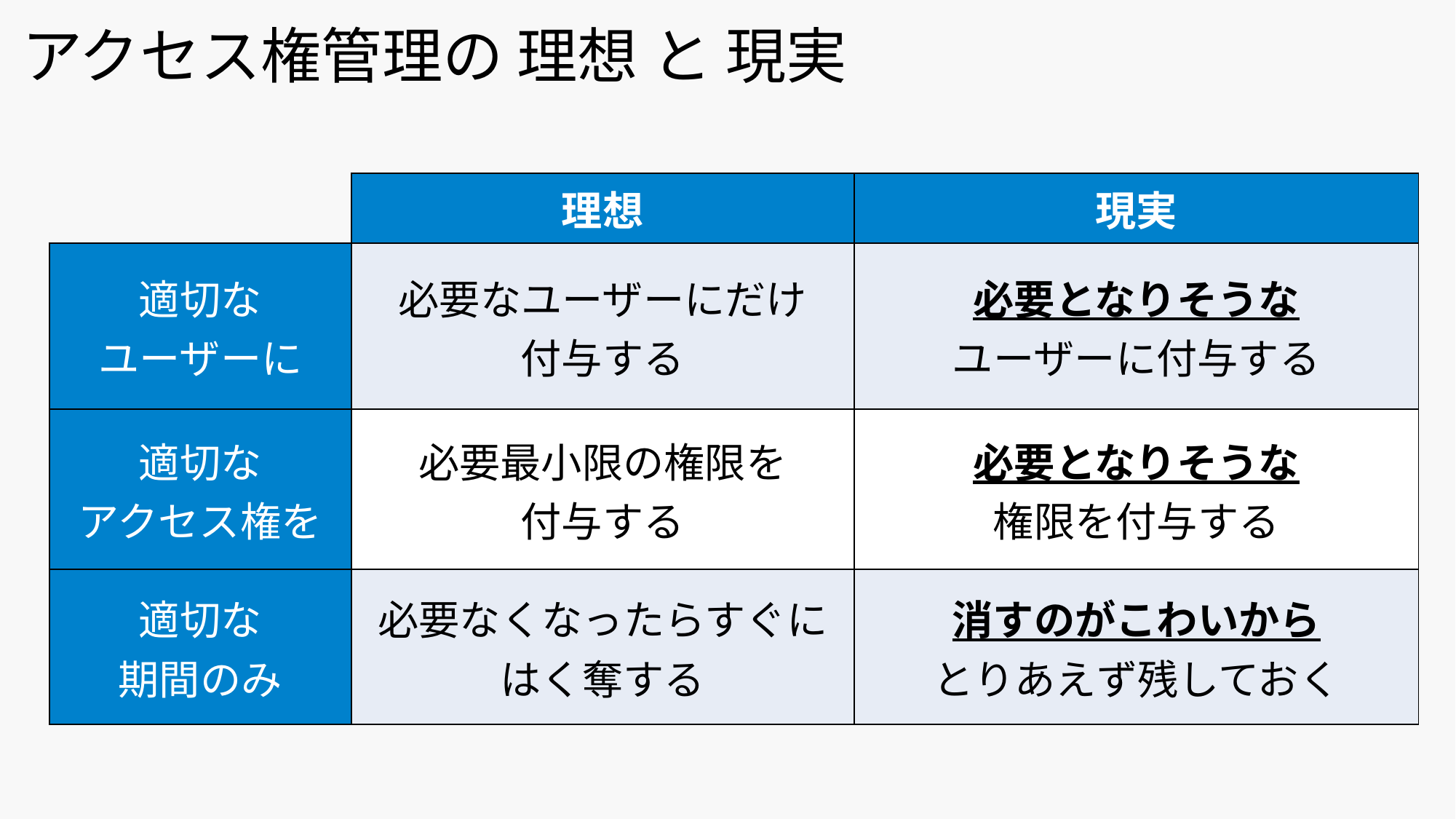

アクセス権管理の 理想 と 現実

|  | 理想 | 現実 |
| --- | --- | --- |
| 適切な ユーザーに | 必要なユーザーにだけ 付与する | 必要となりそうな ユーザーに付与する |
| 適切な アクセス権を | 必要最小限の権限を 付与する | 必要となりそうな 権限を付与する |
| 適切な 期間のみ | 必要なくなったらすぐに はく奪する | 消すのがこわいから とりあえず残しておく |